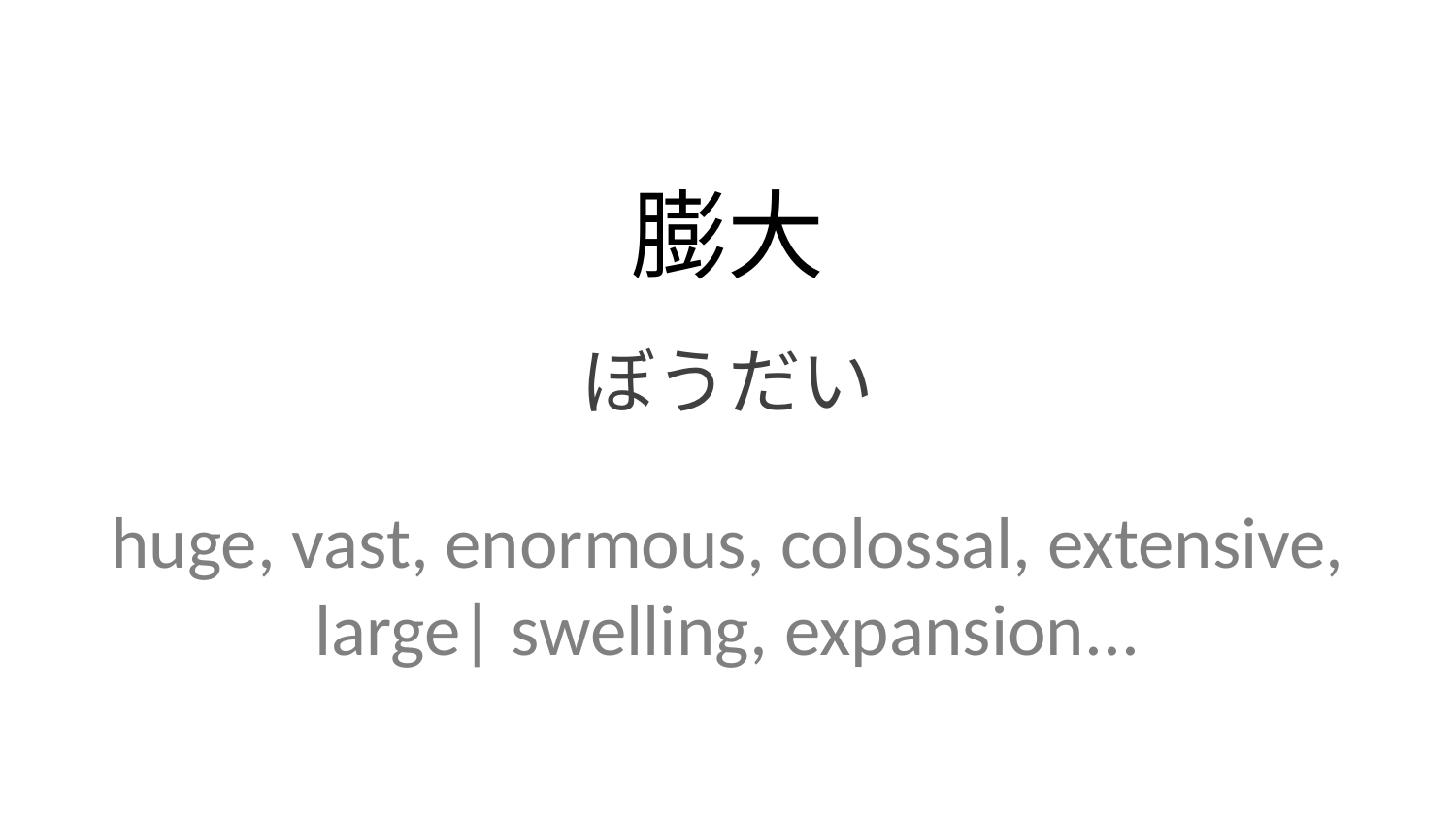

膨大

ぼうだい
huge, vast, enormous, colossal, extensive, large| swelling, expansion...